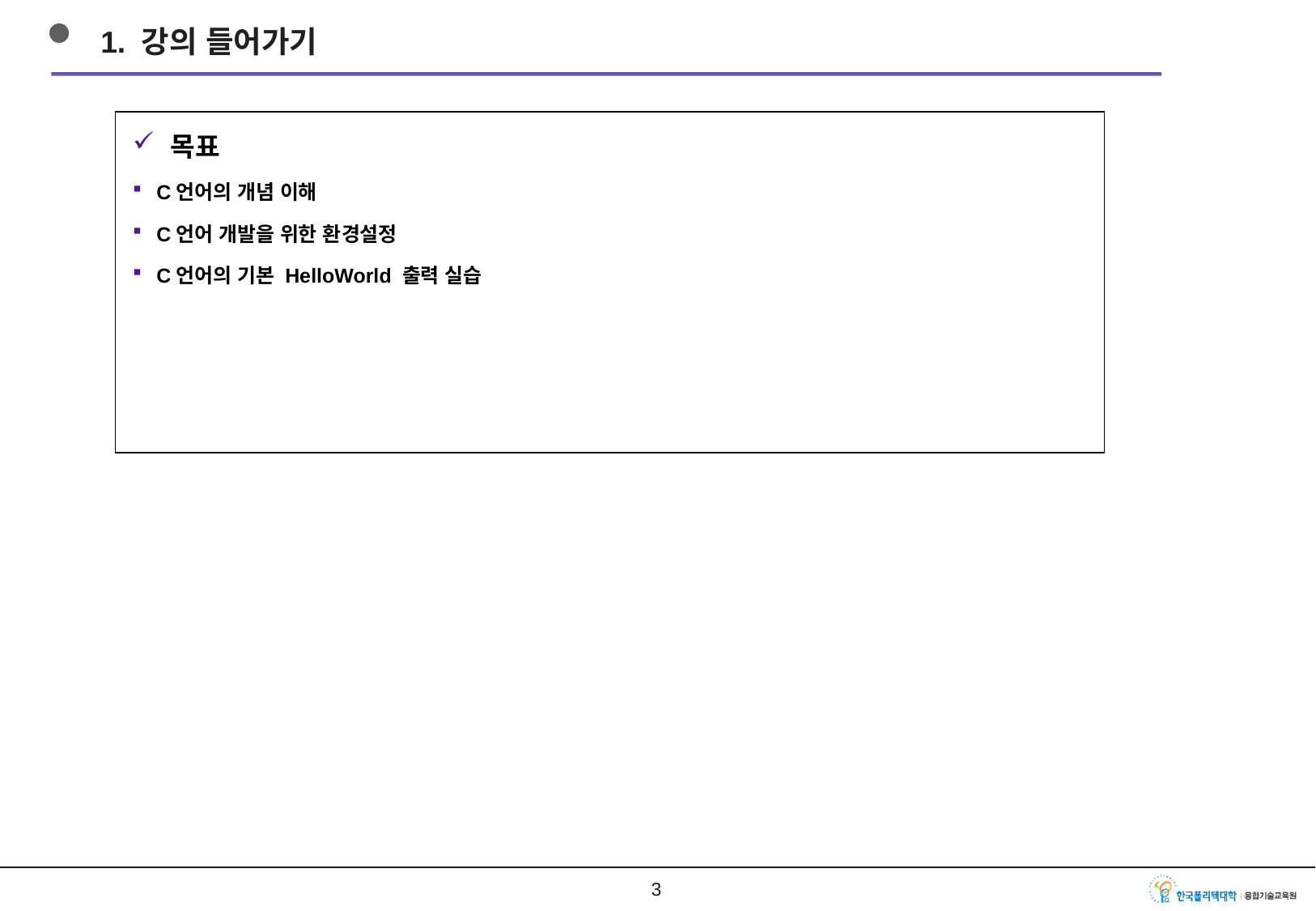

1. 강의 들어가기
목표
C언어의 개념 이해
C언어 개발을 위한 환경설정
C언어의 기본 HelloWorld 출력 실습
3